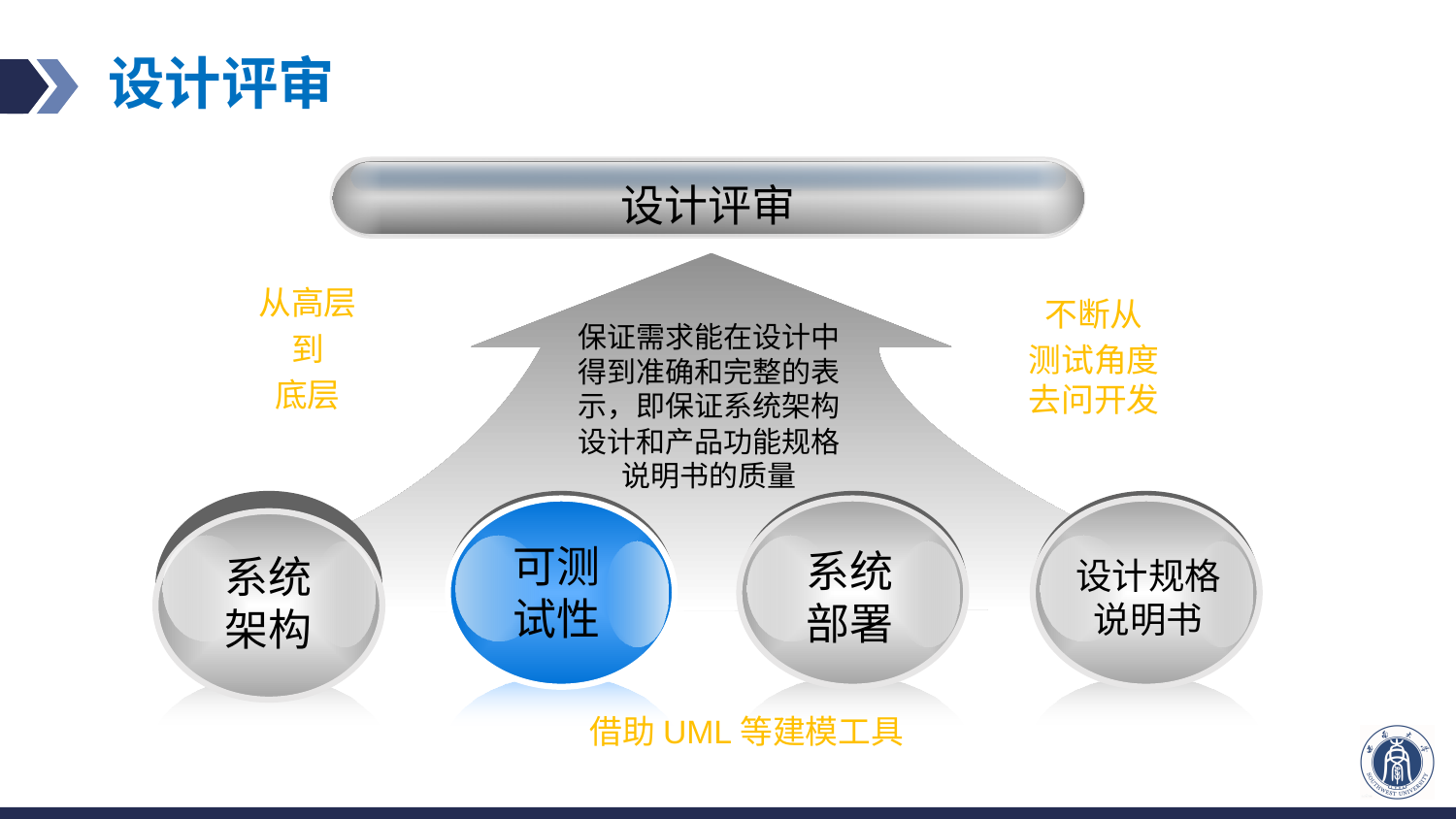

# 设计评审

设计评审
保证需求能在设计中得到准确和完整的表示，即保证系统架构设计和产品功能规格说明书的质量
可测试性

系统部署
系统架构
从高层
到
底层
不断从
测试角度去问开发
设计规格说明书
借助UML等建模工具